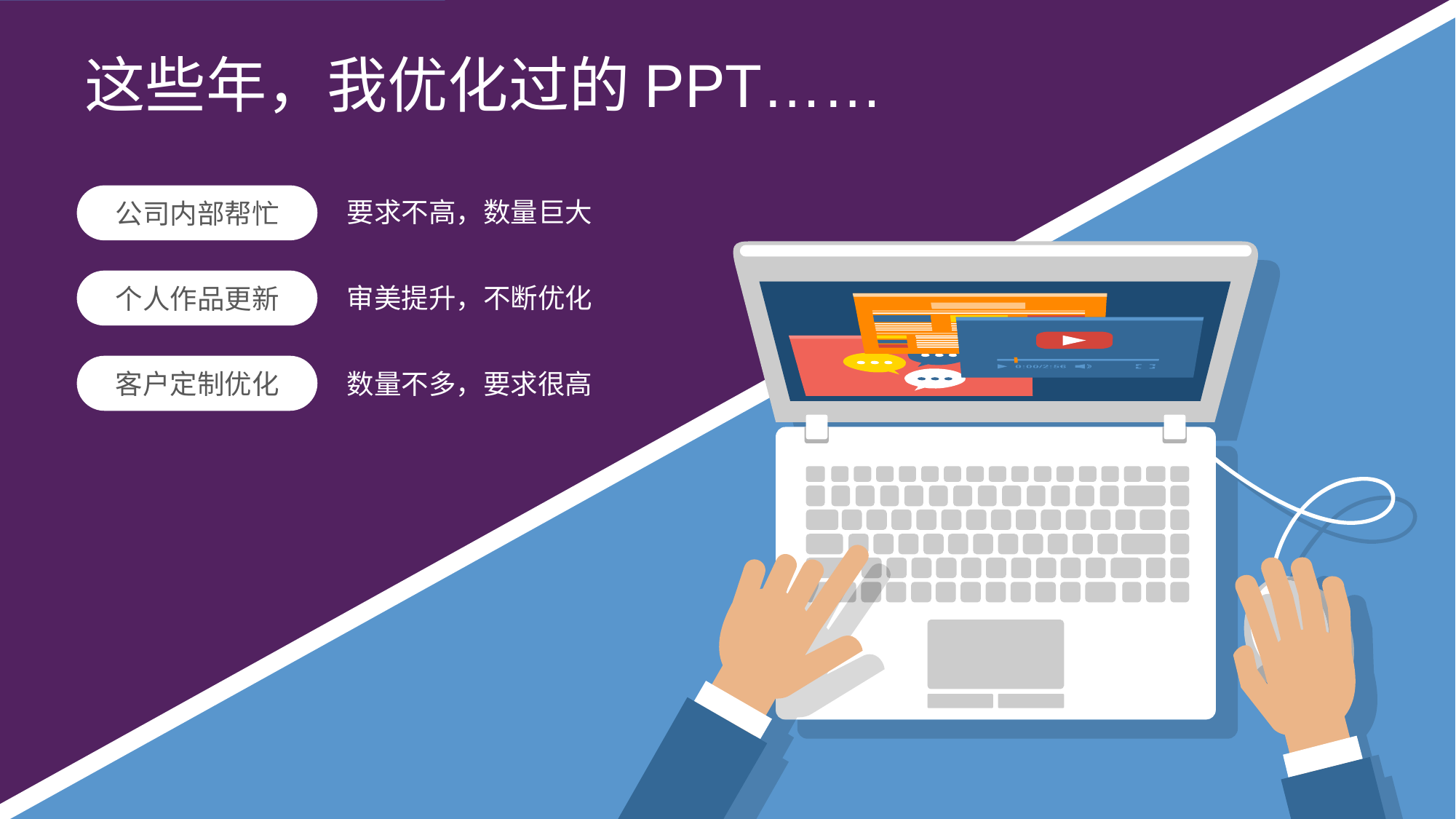

这些年，我优化过的PPT……
公司内部帮忙
要求不高，数量巨大

个人作品更新
审美提升，不断优化
客户定制优化
数量不多，要求很高